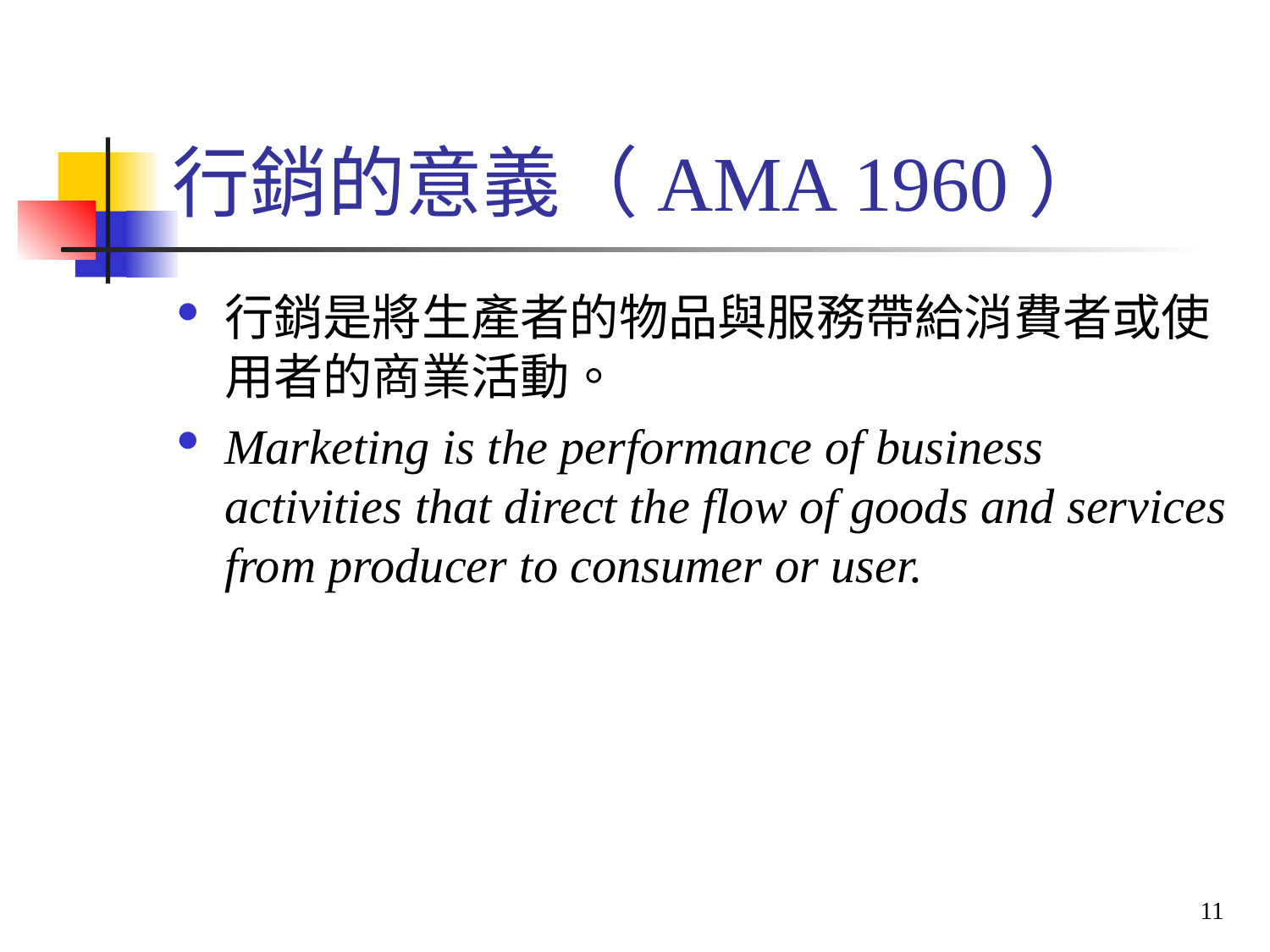

# 行銷的意義（AMA 1960）
行銷是將生產者的物品與服務帶給消費者或使用者的商業活動。
Marketing is the performance of business activities that direct the flow of goods and services from producer to consumer or user.